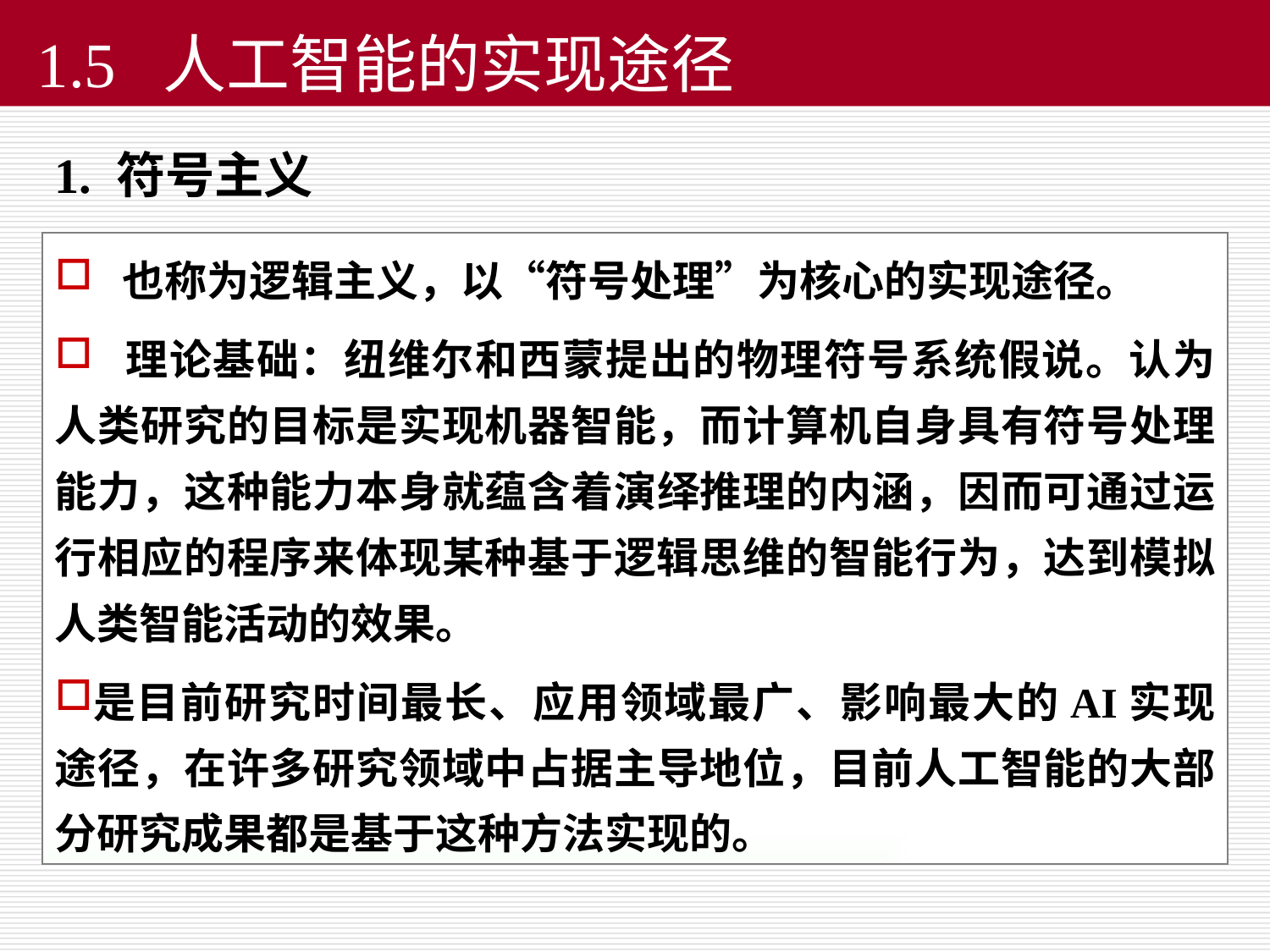

1.5  人工智能的实现途径
1. 符号主义
  也称为逻辑主义，以“符号处理”为核心的实现途径。
  理论基础：纽维尔和西蒙提出的物理符号系统假说。认为人类研究的目标是实现机器智能，而计算机自身具有符号处理能力，这种能力本身就蕴含着演绎推理的内涵，因而可通过运行相应的程序来体现某种基于逻辑思维的智能行为，达到模拟人类智能活动的效果。
是目前研究时间最长、应用领域最广、影响最大的AI实现途径，在许多研究领域中占据主导地位，目前人工智能的大部分研究成果都是基于这种方法实现的。
78